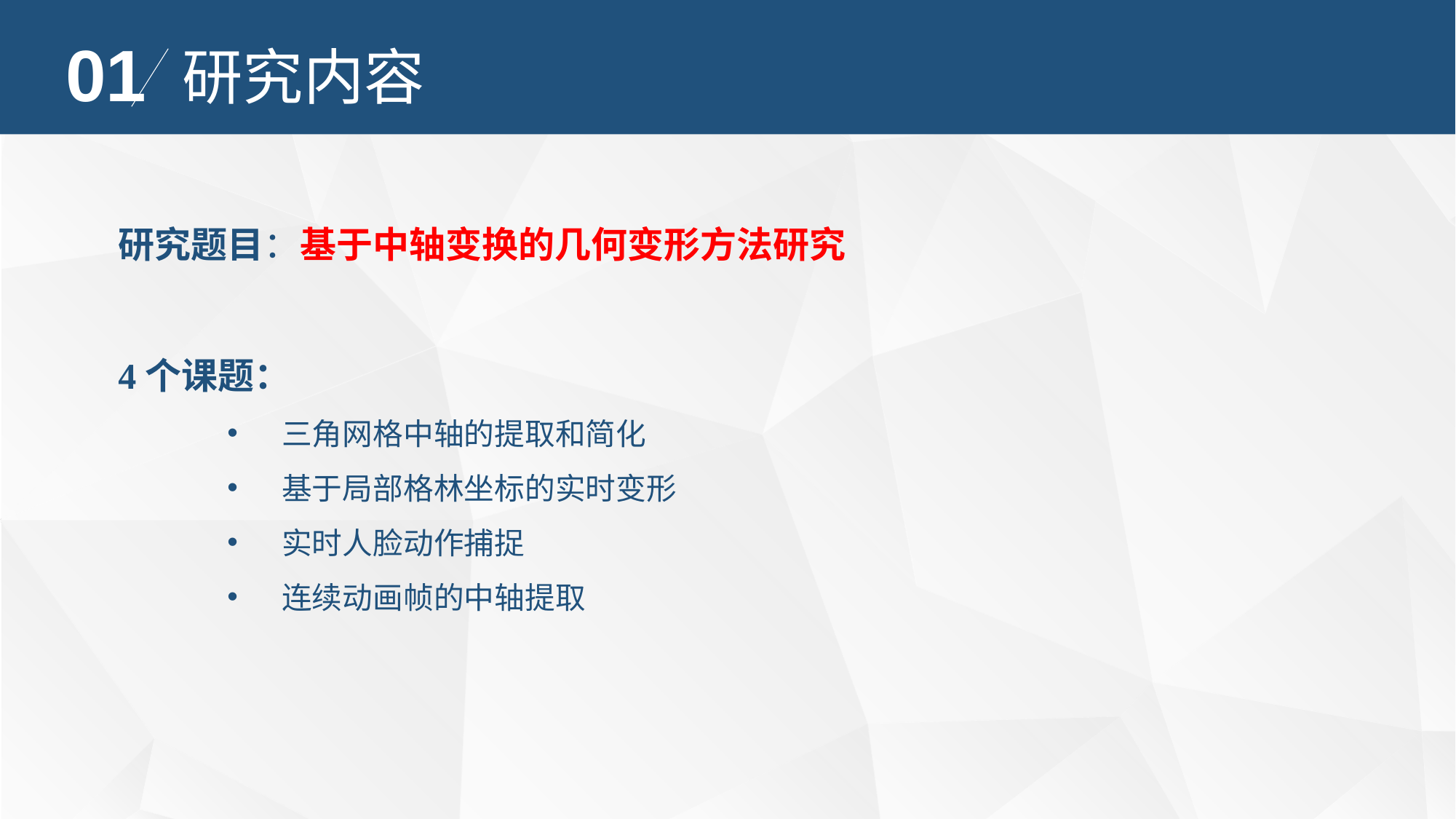

01
研究内容
研究题目：基于中轴变换的几何变形方法研究

4个课题：
三角网格中轴的提取和简化
基于局部格林坐标的实时变形
实时人脸动作捕捉
连续动画帧的中轴提取